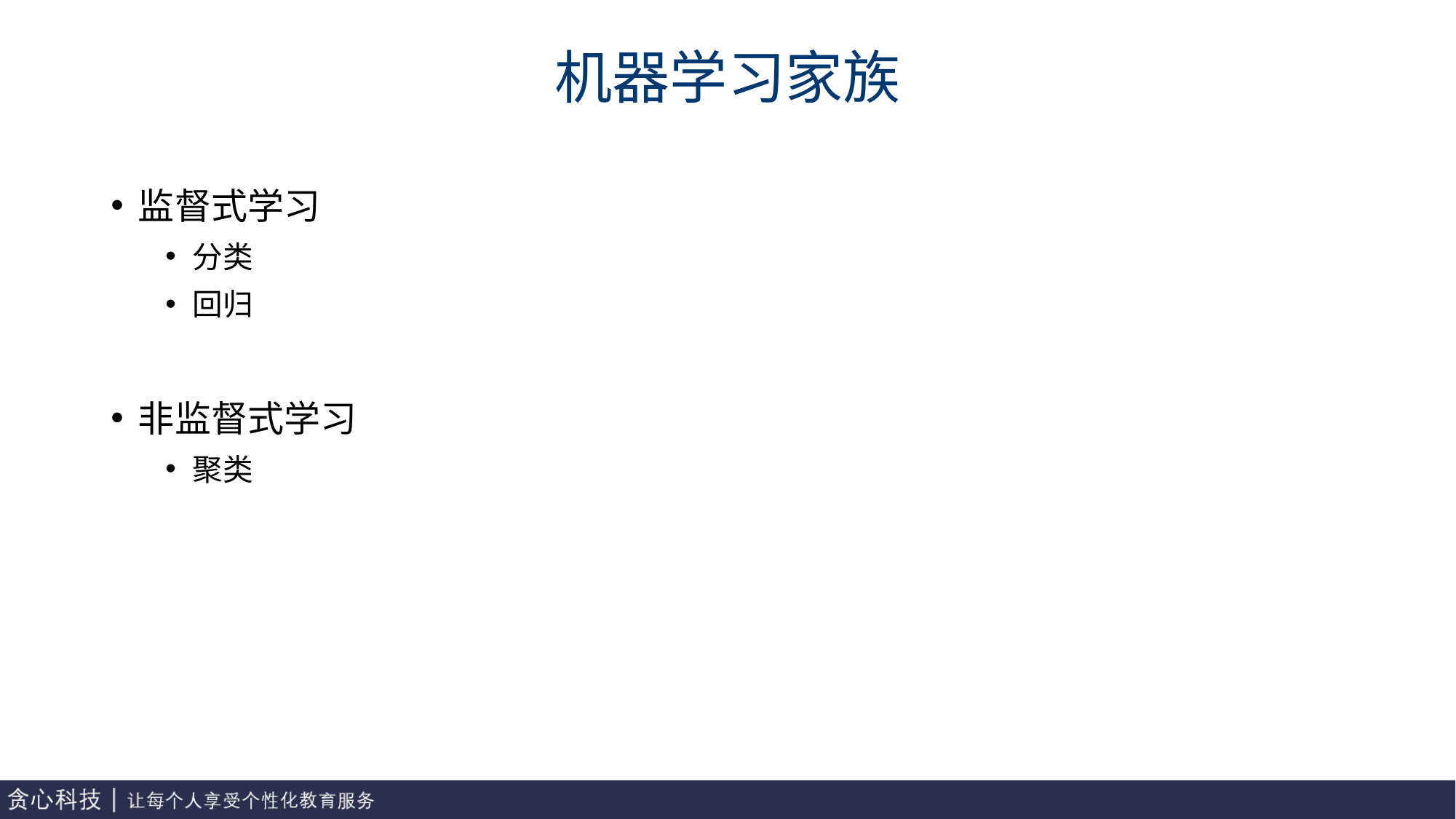

# 机器学习家族
监督式学习
分类
回归

非监督式学习
聚类